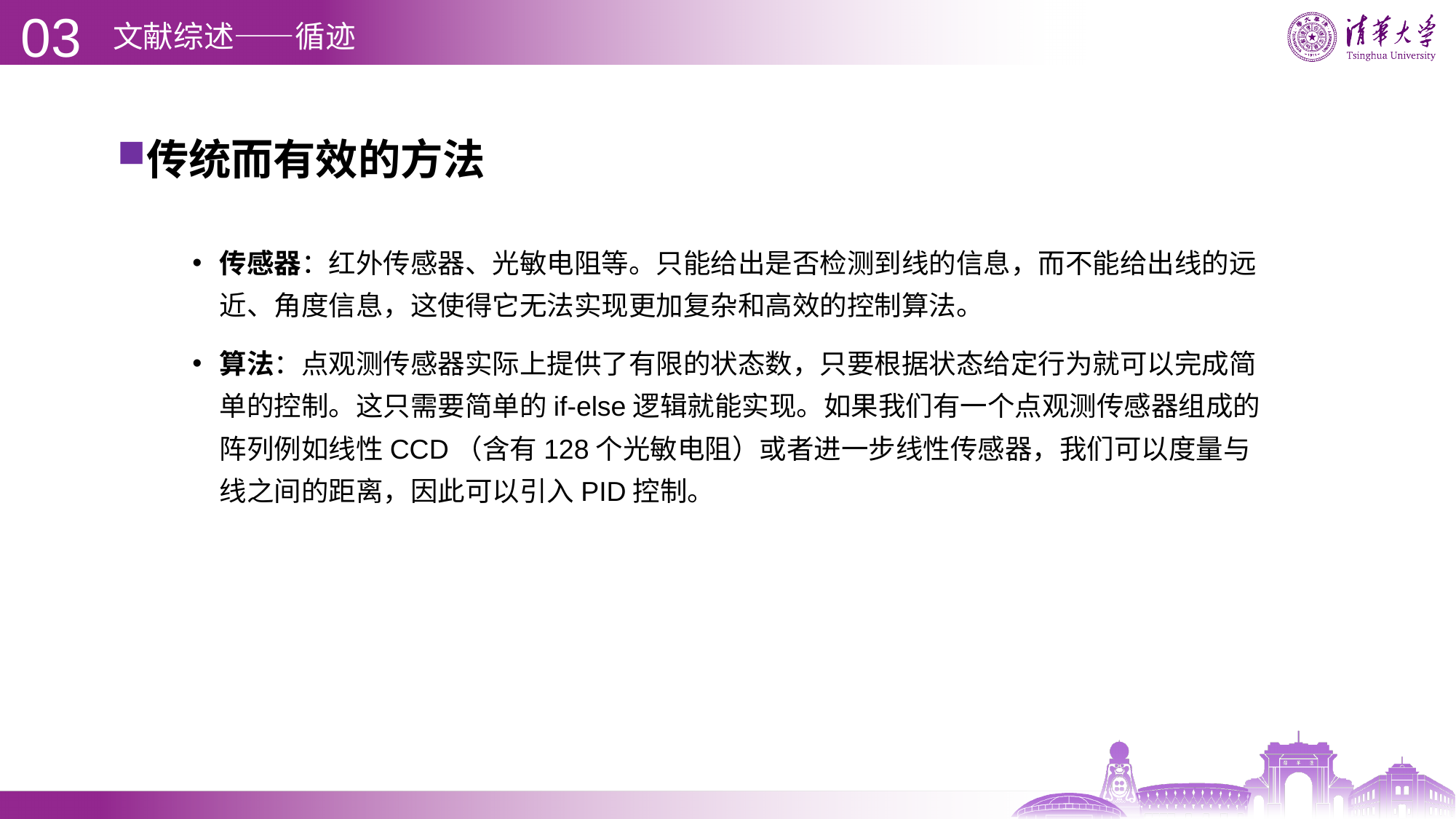

03
# 文献综述——循迹
传统而有效的方法
传感器：红外传感器、光敏电阻等。只能给出是否检测到线的信息，而不能给出线的远近、角度信息，这使得它无法实现更加复杂和高效的控制算法。
算法：点观测传感器实际上提供了有限的状态数，只要根据状态给定行为就可以完成简单的控制。这只需要简单的if-else逻辑就能实现。如果我们有一个点观测传感器组成的阵列例如线性CCD（含有128个光敏电阻）或者进一步线性传感器，我们可以度量与线之间的距离，因此可以引入PID控制。